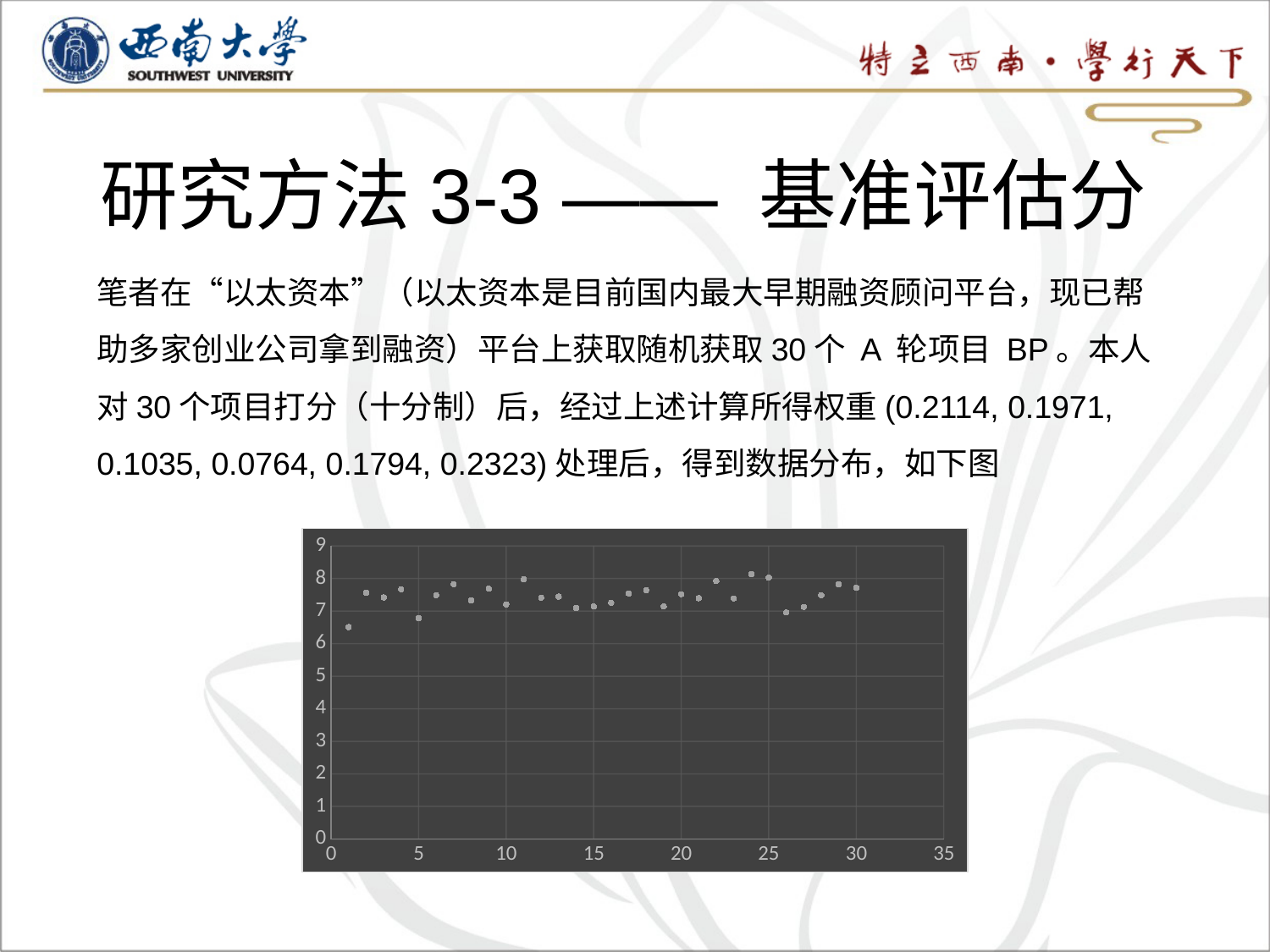

# 研究方法3-3 —— 基准评估分
笔者在“以太资本”（以太资本是目前国内最大早期融资顾问平台，现已帮助多家创业公司拿到融资）平台上获取随机获取30个 A 轮项目 BP。本人对30个项目打分（十分制）后，经过上述计算所得权重(0.2114, 0.1971, 0.1035, 0.0764, 0.1794, 0.2323)处理后，得到数据分布，如下图

### Chart

| Category |  |
|---|---|